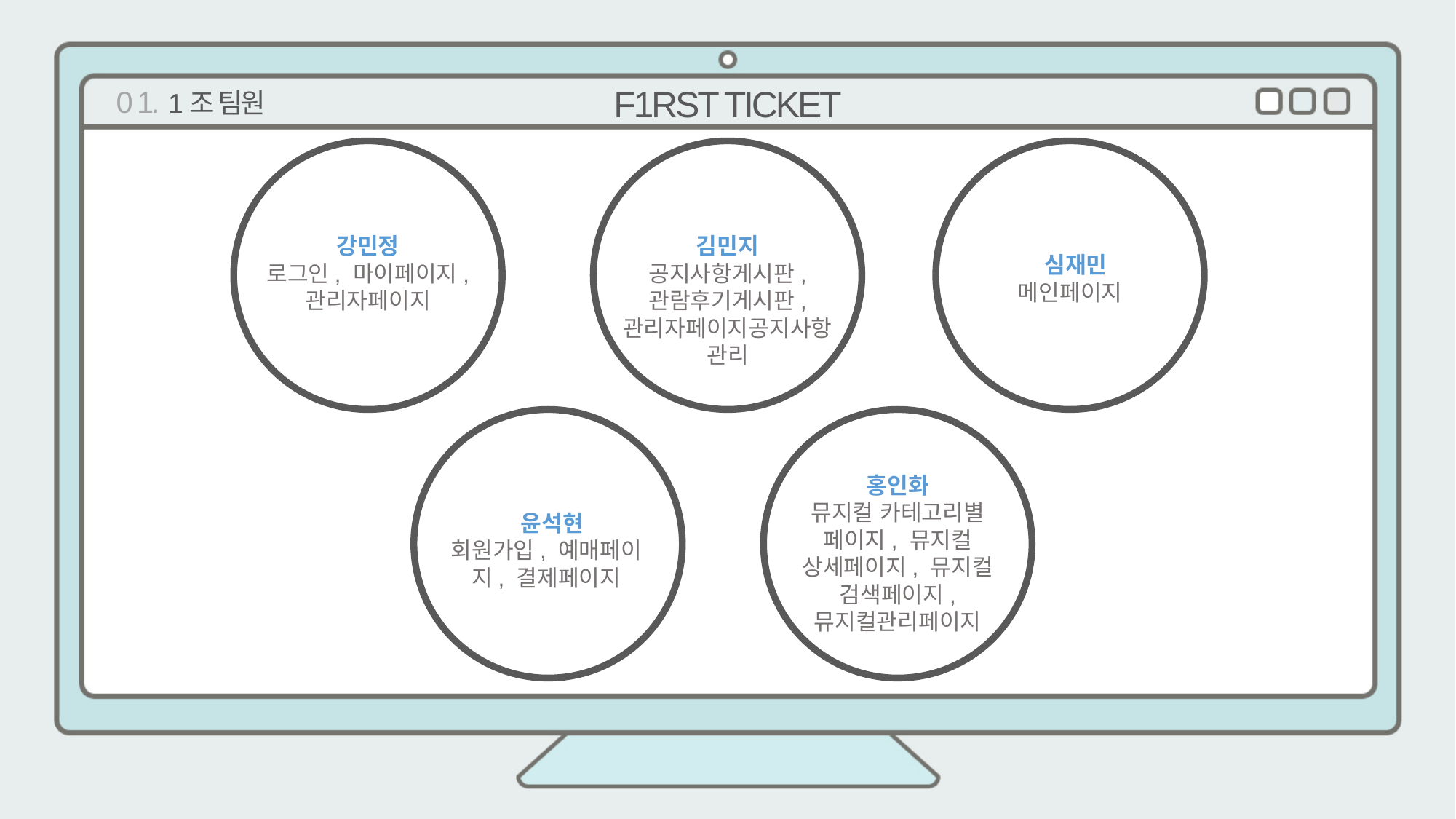

F1RST TICKET
0 1. 1조 팀원

강민정
로그인, 마이페이지, 관리자페이지

김민지
공지사항게시판, 관람후기게시판, 관리자페이지공지사항관리

 심재민
메인페이지

 윤석현
회원가입, 예매페이지, 결제페이지

홍인화
뮤지컬 카테고리별 페이지, 뮤지컬 상세페이지, 뮤지컬 검색페이지, 뮤지컬관리페이지